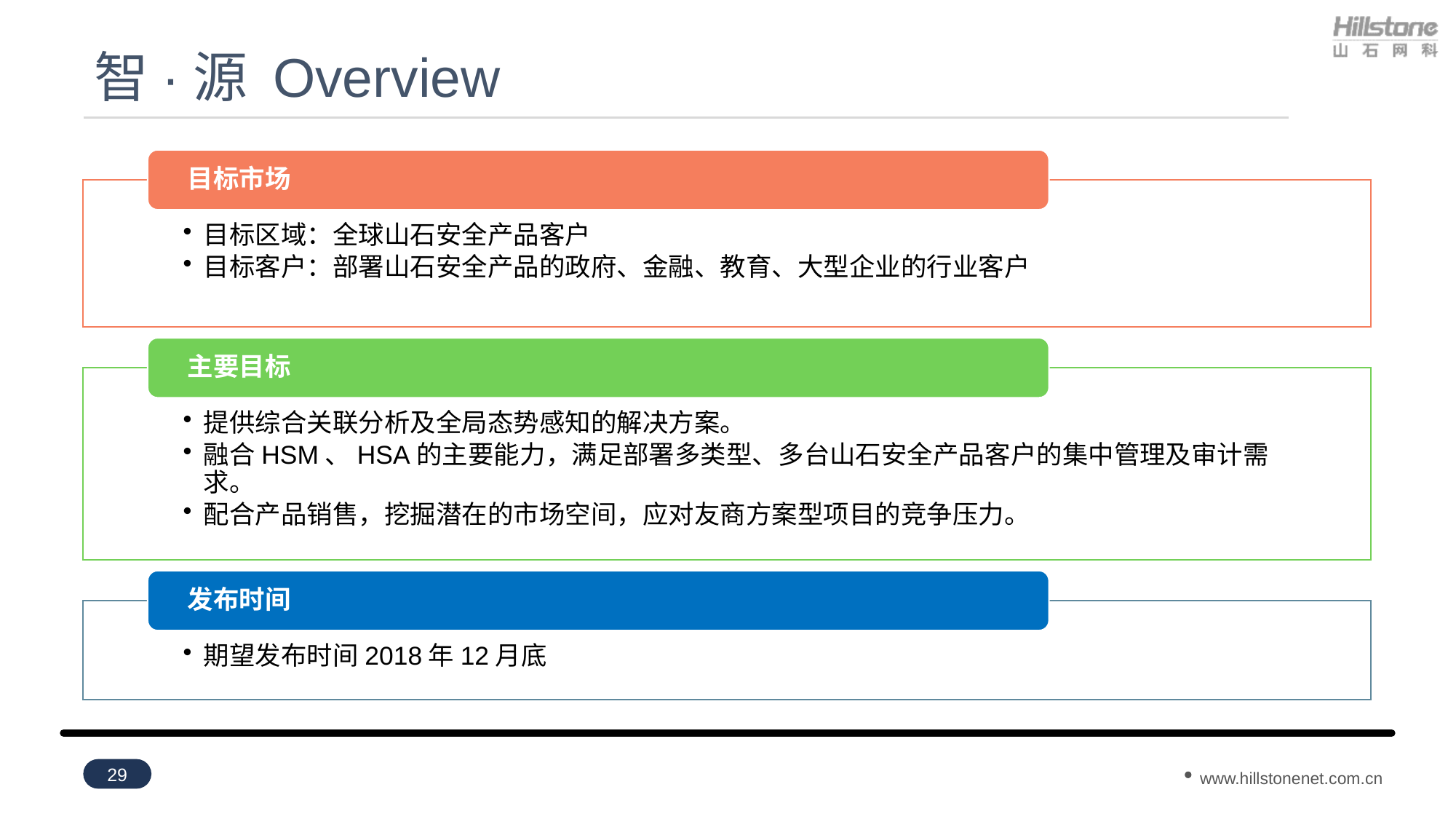

# 智·源 Overview
目标区域：全球山石安全产品客户
目标客户：部署山石安全产品的政府、金融、教育、大型企业的行业客户
目标市场
提供综合关联分析及全局态势感知的解决方案。
融合HSM、HSA的主要能力，满足部署多类型、多台山石安全产品客户的集中管理及审计需求。
配合产品销售，挖掘潜在的市场空间，应对友商方案型项目的竞争压力。
主要目标
期望发布时间2018年12月底
发布时间
29